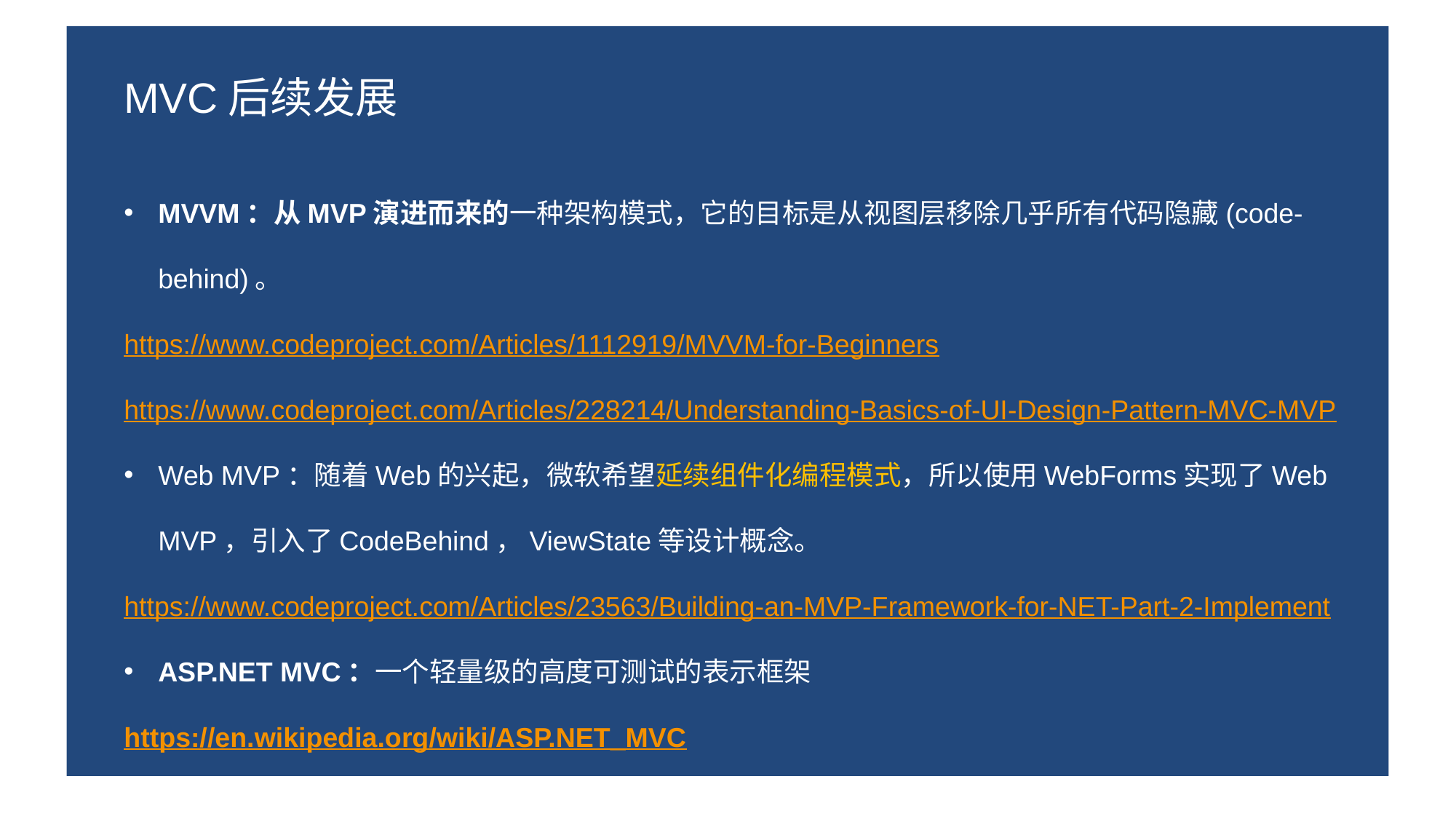

MVC后续发展
MVVM：从MVP演进而来的一种架构模式，它的目标是从视图层移除几乎所有代码隐藏(code-behind)。
https://www.codeproject.com/Articles/1112919/MVVM-for-Beginners
https://www.codeproject.com/Articles/228214/Understanding-Basics-of-UI-Design-Pattern-MVC-MVP
Web MVP：随着Web的兴起，微软希望延续组件化编程模式，所以使用WebForms实现了Web MVP，引入了CodeBehind，ViewState等设计概念。
https://www.codeproject.com/Articles/23563/Building-an-MVP-Framework-for-NET-Part-2-Implement
ASP.NET MVC：一个轻量级的高度可测试的表示框架
https://en.wikipedia.org/wiki/ASP.NET_MVC